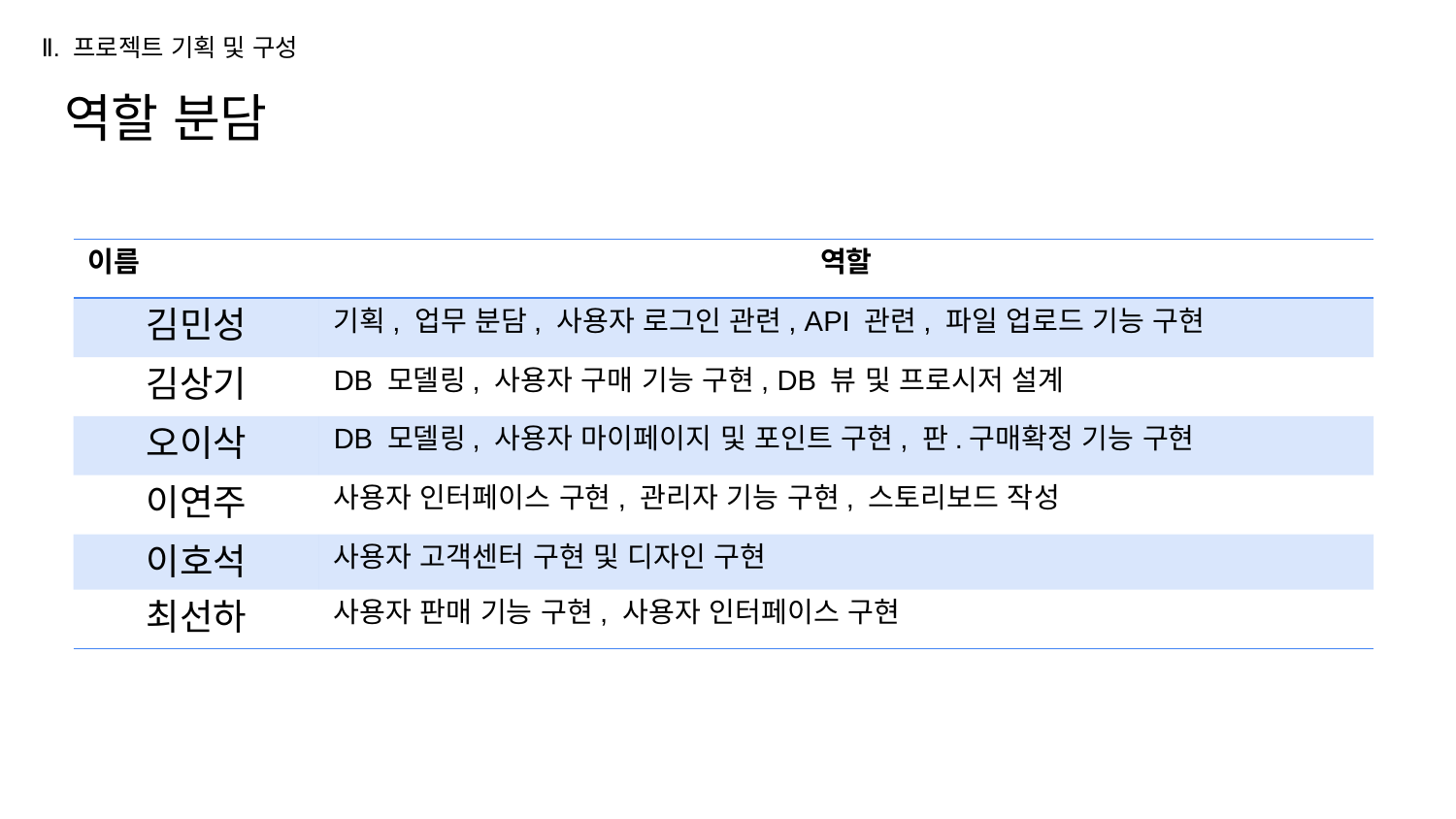

Ⅱ. 프로젝트 기획 및 구성

# 역할 분담

| 이름 | 역할 |
| --- | --- |
| 김민성 | 기획, 업무 분담, 사용자 로그인 관련, API 관련, 파일 업로드 기능 구현 |
| 김상기 | DB 모델링, 사용자 구매 기능 구현, DB 뷰 및 프로시저 설계 |
| 오이삭 | DB 모델링, 사용자 마이페이지 및 포인트 구현, 판.구매확정 기능 구현 |
| 이연주 | 사용자 인터페이스 구현, 관리자 기능 구현, 스토리보드 작성 |
| 이호석 | 사용자 고객센터 구현 및 디자인 구현 |
| 최선하 | 사용자 판매 기능 구현, 사용자 인터페이스 구현 |